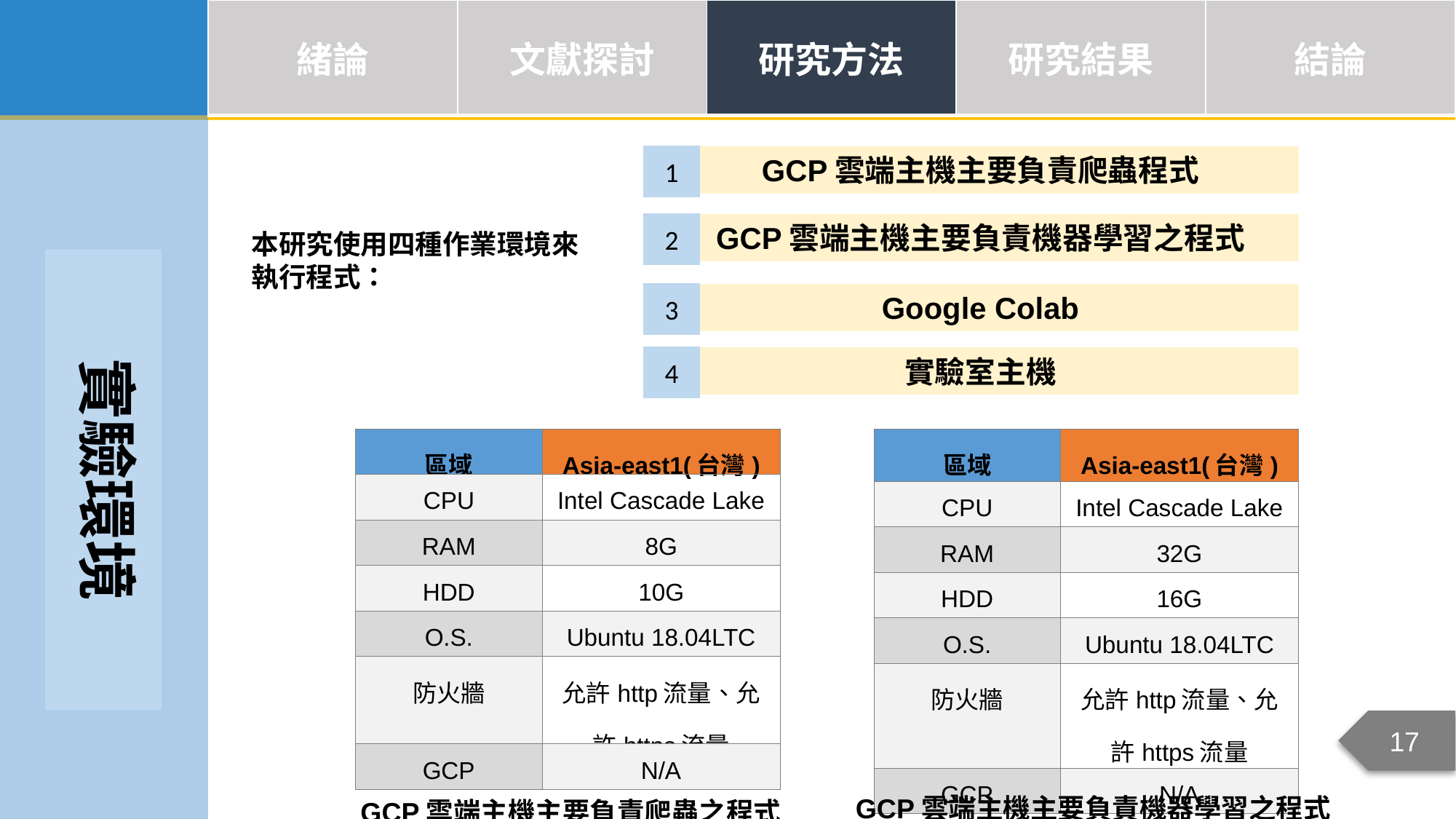

| 緒論 | 文獻探討 | 研究方法 | 研究結果 | 結論 |
| --- | --- | --- | --- | --- |
1
GCP雲端主機主要負責爬蟲程式
2
GCP雲端主機主要負責機器學習之程式
3
Google Colab
4
實驗室主機
實驗環境
本研究使用四種作業環境來執行程式：

| 區域 | Asia-east1(台灣) |
| --- | --- |
| CPU | Intel Cascade Lake |
| RAM | 8G |
| HDD | 10G |
| O.S. | Ubuntu 18.04LTC |
| 防火牆 | 允許http流量、允許https流量 |
| GCP | N/A |
| 區域 | Asia-east1(台灣) |
| --- | --- |
| CPU | Intel Cascade Lake |
| RAM | 32G |
| HDD | 16G |
| O.S. | Ubuntu 18.04LTC |
| 防火牆 | 允許http流量、允許https流量 |
| GCP | N/A |
GCP雲端主機主要負責機器學習之程式
GCP雲端主機主要負責爬蟲之程式